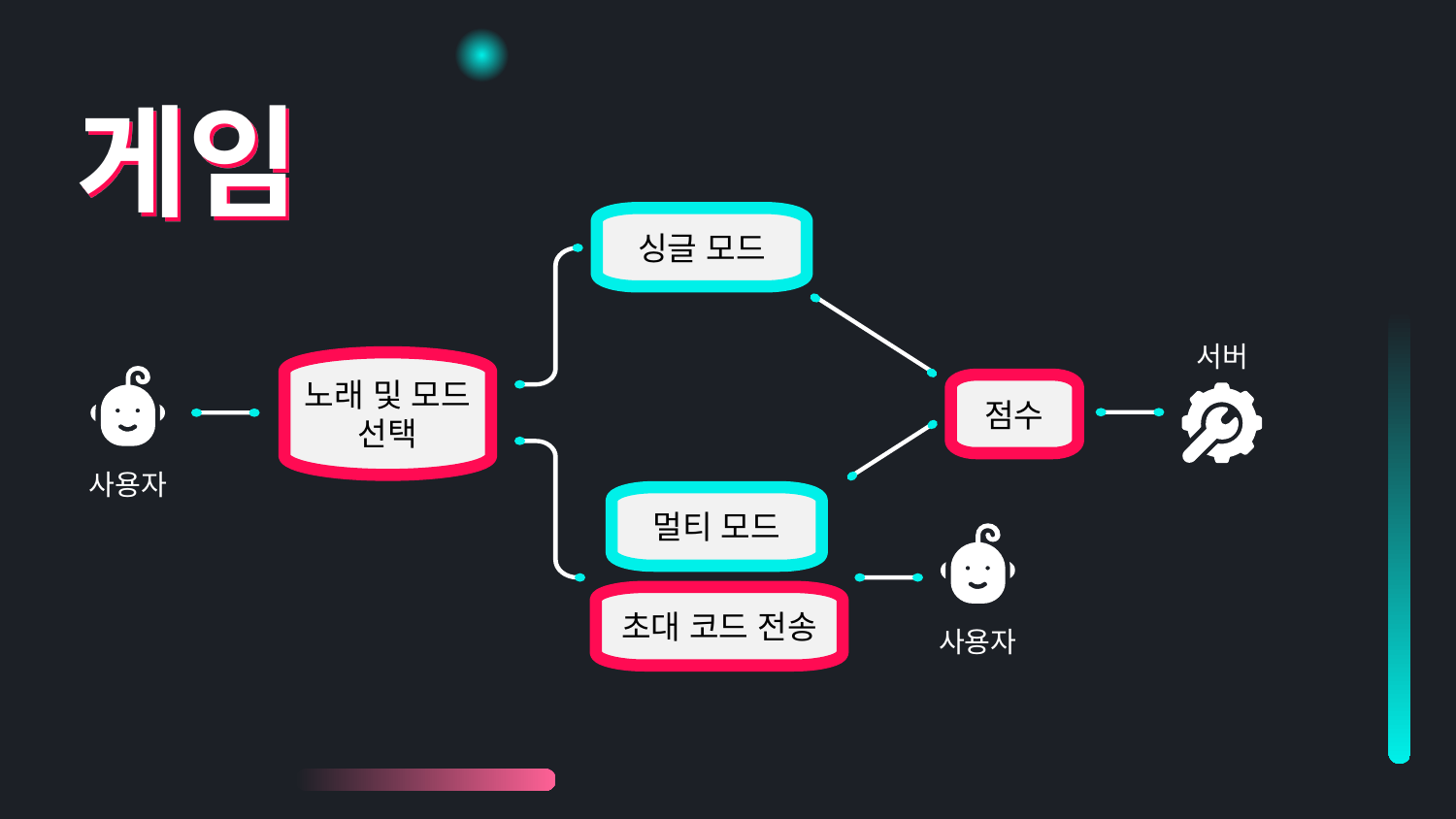

# 게임
싱글 모드

노래 및 모드 선택
서버
점수

멀티 모드

사용자

초대 코드 전송

사용자